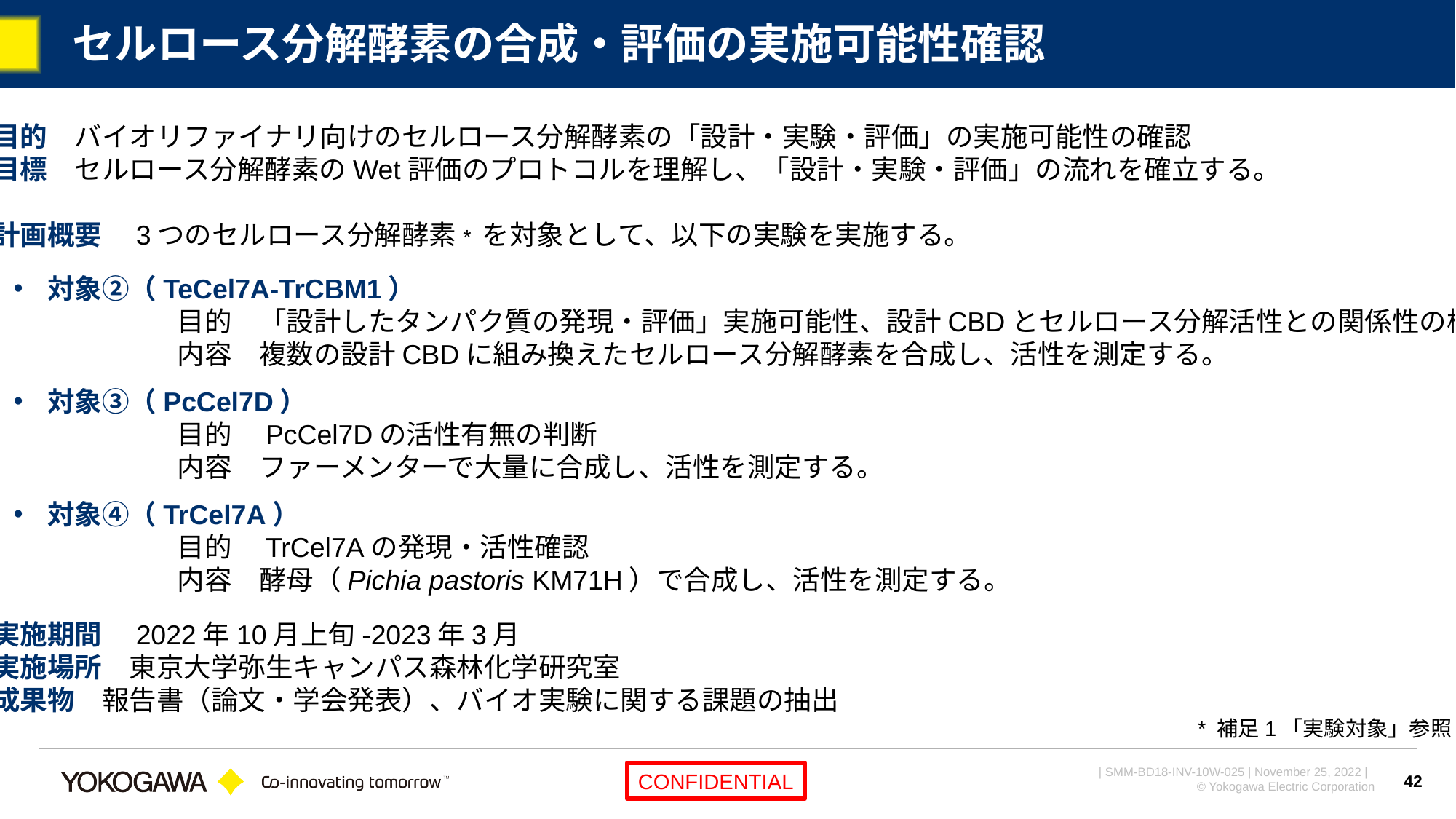

# セルロース分解酵素の合成・評価の実施可能性確認
目的　バイオリファイナリ向けのセルロース分解酵素の「設計・実験・評価」の実施可能性の確認
目標　セルロース分解酵素のWet評価のプロトコルを理解し、「設計・実験・評価」の流れを確立する。

計画概要　3つのセルロース分解酵素* を対象として、以下の実験を実施する。

対象②（TeCel7A-TrCBM1）
		目的　「設計したタンパク質の発現・評価」実施可能性、設計CBDとセルロース分解活性との関係性の検証
		内容　複数の設計CBDに組み換えたセルロース分解酵素を合成し、活性を測定する。

対象③（PcCel7D）
		目的　PcCel7Dの活性有無の判断
		内容　ファーメンターで大量に合成し、活性を測定する。

対象④（TrCel7A）
		目的　TrCel7Aの発現・活性確認
		内容　酵母（Pichia pastoris KM71H）で合成し、活性を測定する。

実施期間　2022年10月上旬-2023年3月
実施場所　東京大学弥生キャンパス森林化学研究室
成果物　報告書（論文・学会発表）、バイオ実験に関する課題の抽出

* 補足1「実験対象」参照
42